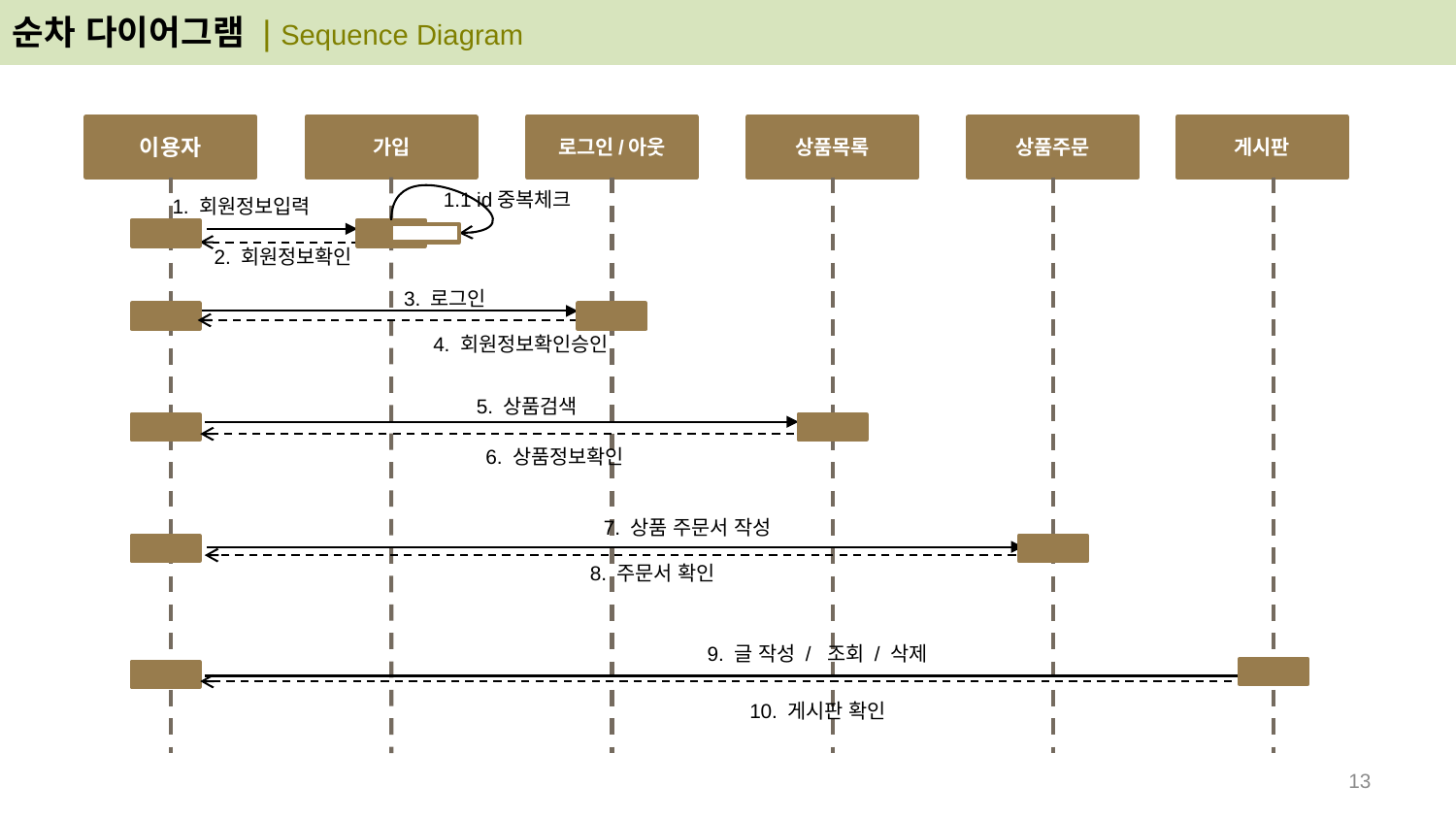

기준선(좌)
기준선(우)
순차 다이어그램 | Sequence Diagram

기준선(상)
이용자
가입
로그인/아웃
상품목록
상품주문
게시판
1.1 id중복체크
1. 회원정보입력

2. 회원정보확인
3. 로그인

4. 회원정보확인승인
5. 상품검색

6. 상품정보확인
7. 상품 주문서 작성

8. 주문서 확인
9. 글 작성 /  조회 / 삭제

10. 게시판 확인
기준선(하)
13